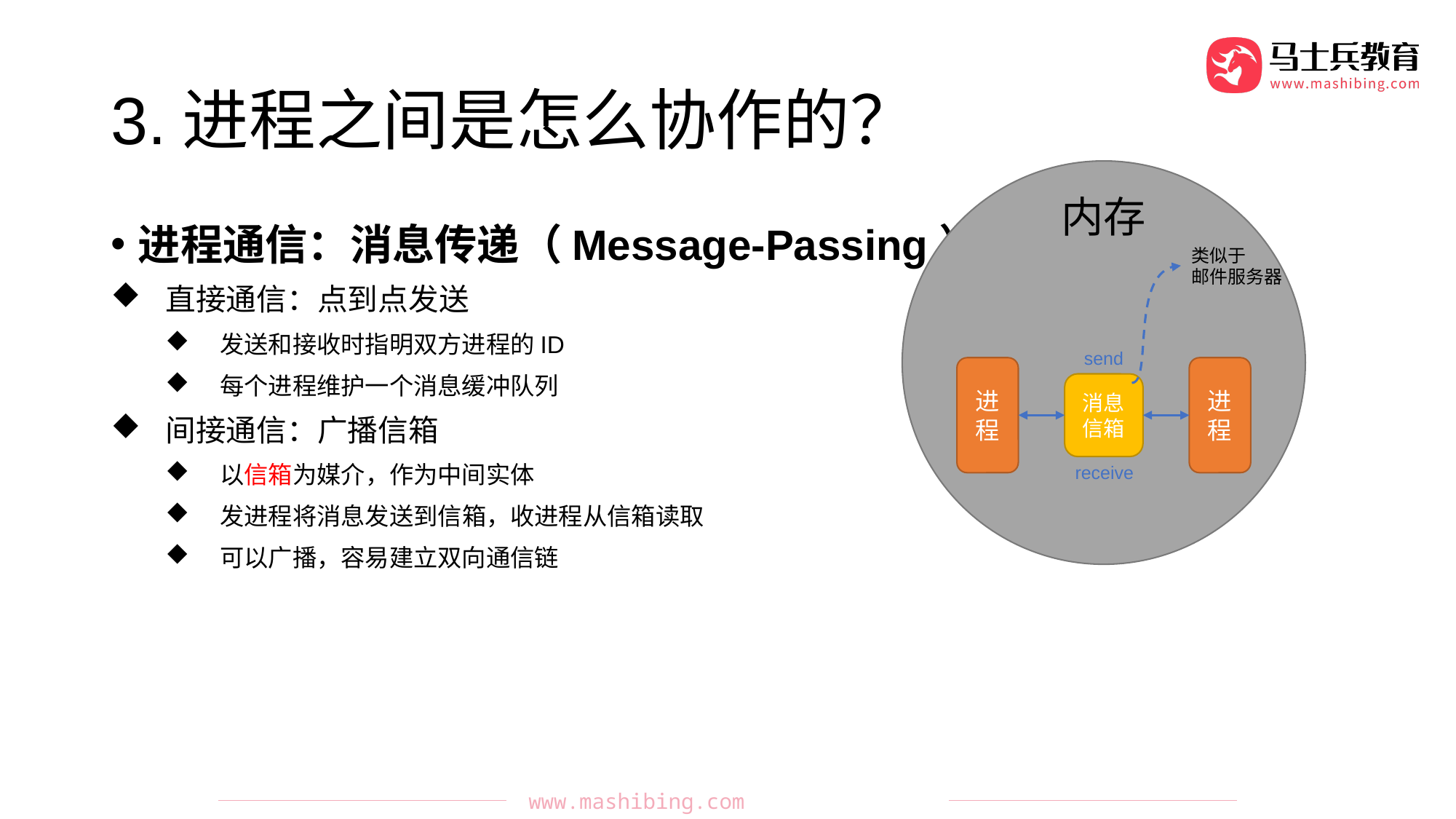

# 3.进程之间是怎么协作的？

内存
进程
进程
消息信箱
进程通信：消息传递（Message-Passing）
直接通信：点到点发送
发送和接收时指明双方进程的ID
每个进程维护一个消息缓冲队列
间接通信：广播信箱
以信箱为媒介，作为中间实体
发进程将消息发送到信箱，收进程从信箱读取
可以广播，容易建立双向通信链

类似于
邮件服务器
send
receive